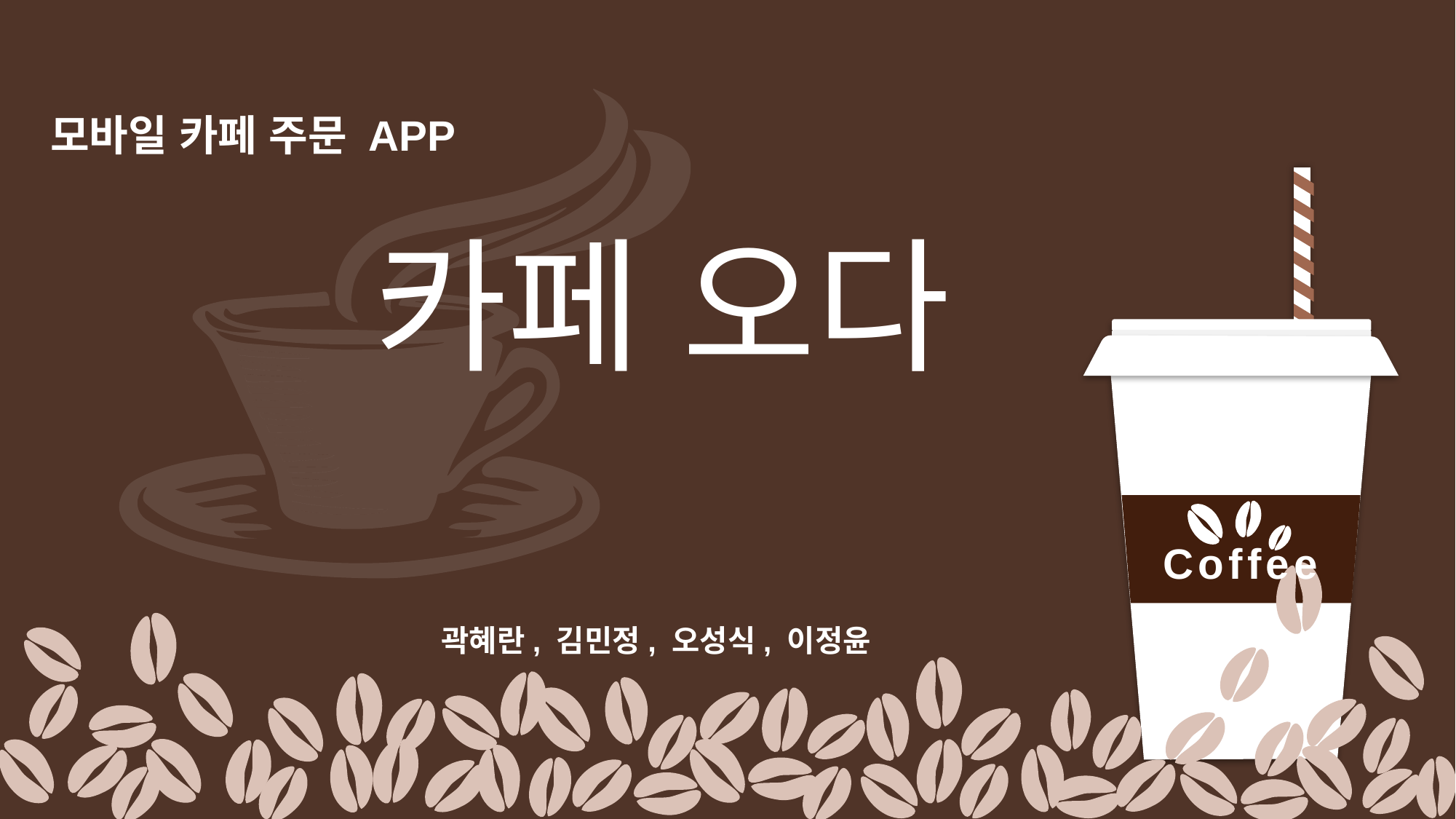

모바일 카페 주문 APP

카페 오다

Coffee

곽혜란, 김민정, 오성식, 이정윤